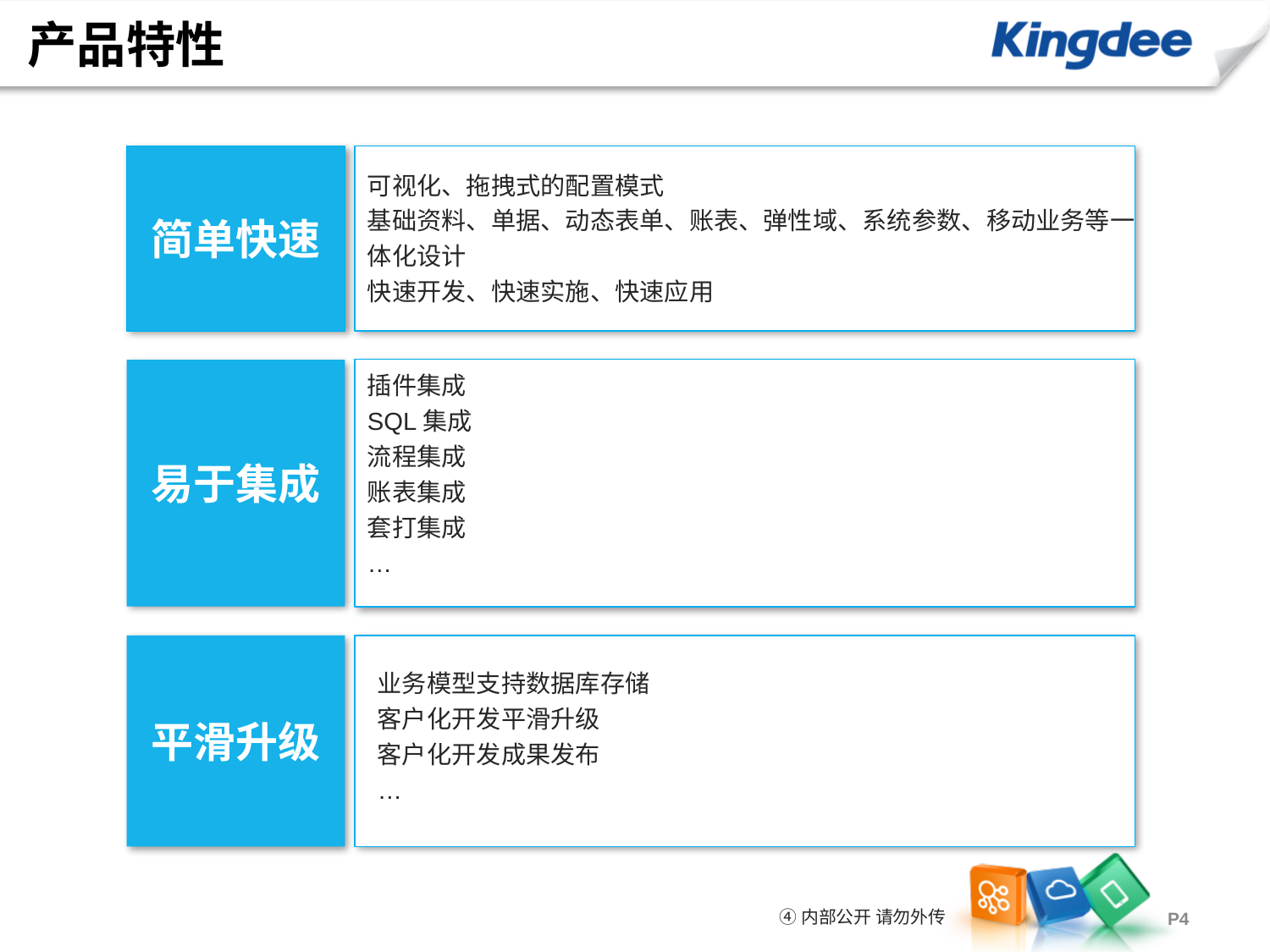

# 产品特性
简单快速

可视化、拖拽式的配置模式
基础资料、单据、动态表单、账表、弹性域、系统参数、移动业务等一体化设计
快速开发、快速实施、快速应用
插件集成
SQL集成
流程集成
账表集成
套打集成
…

易于集成
平滑升级

业务模型支持数据库存储
客户化开发平滑升级
客户化开发成果发布
…